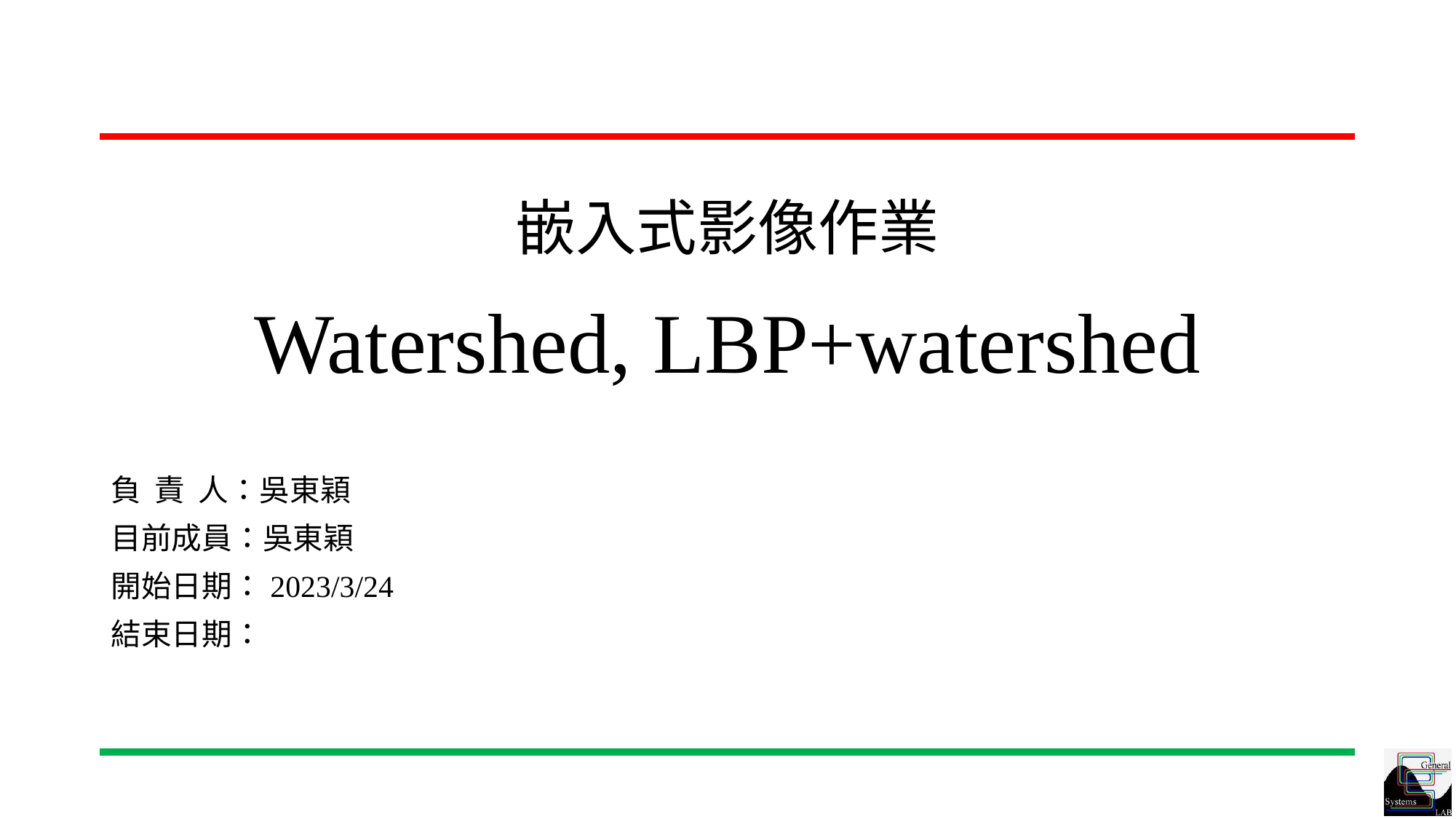

# 嵌入式影像作業 Watershed, LBP+watershed
負  責  人：吳東穎
目前成員：吳東穎
開始日期：2023/3/24
結束日期：